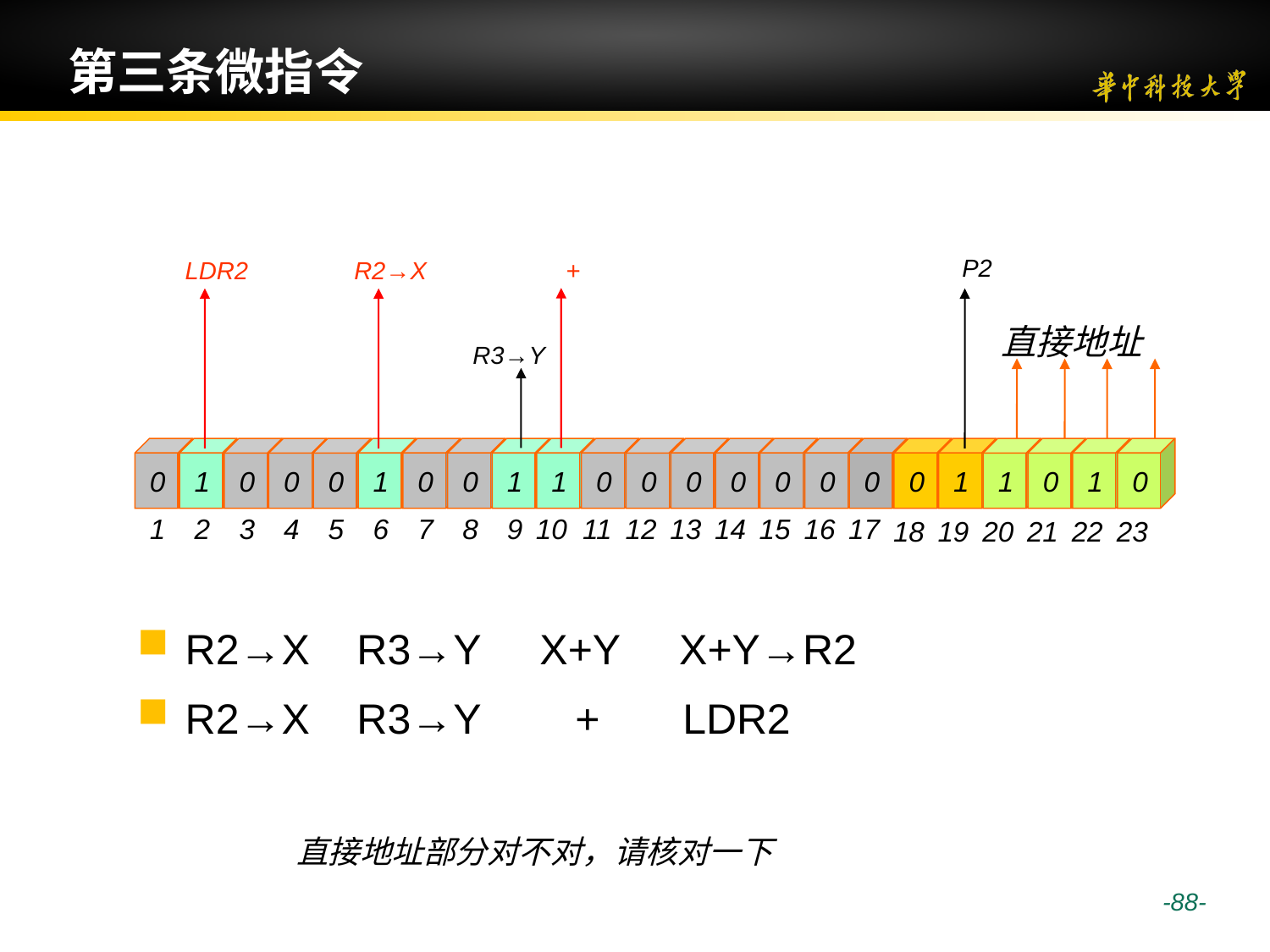

# 第三条微指令
P2
+
LDR2
R2→X

直接地址
R3→Y

0
1
0
0
0
1
0
0
1
1
0
0
0
0
0
0
0
0
1
18
19
1
0
1
0
20
21
22
23
1
2
3
4
5
6
7
8
9
10
11
12
13
14
15
16
17
R2→X    R3→Y     X+Y     X+Y→R2
R2→X    R3→Y        +       LDR2
直接地址部分对不对，请核对一下
 -88-